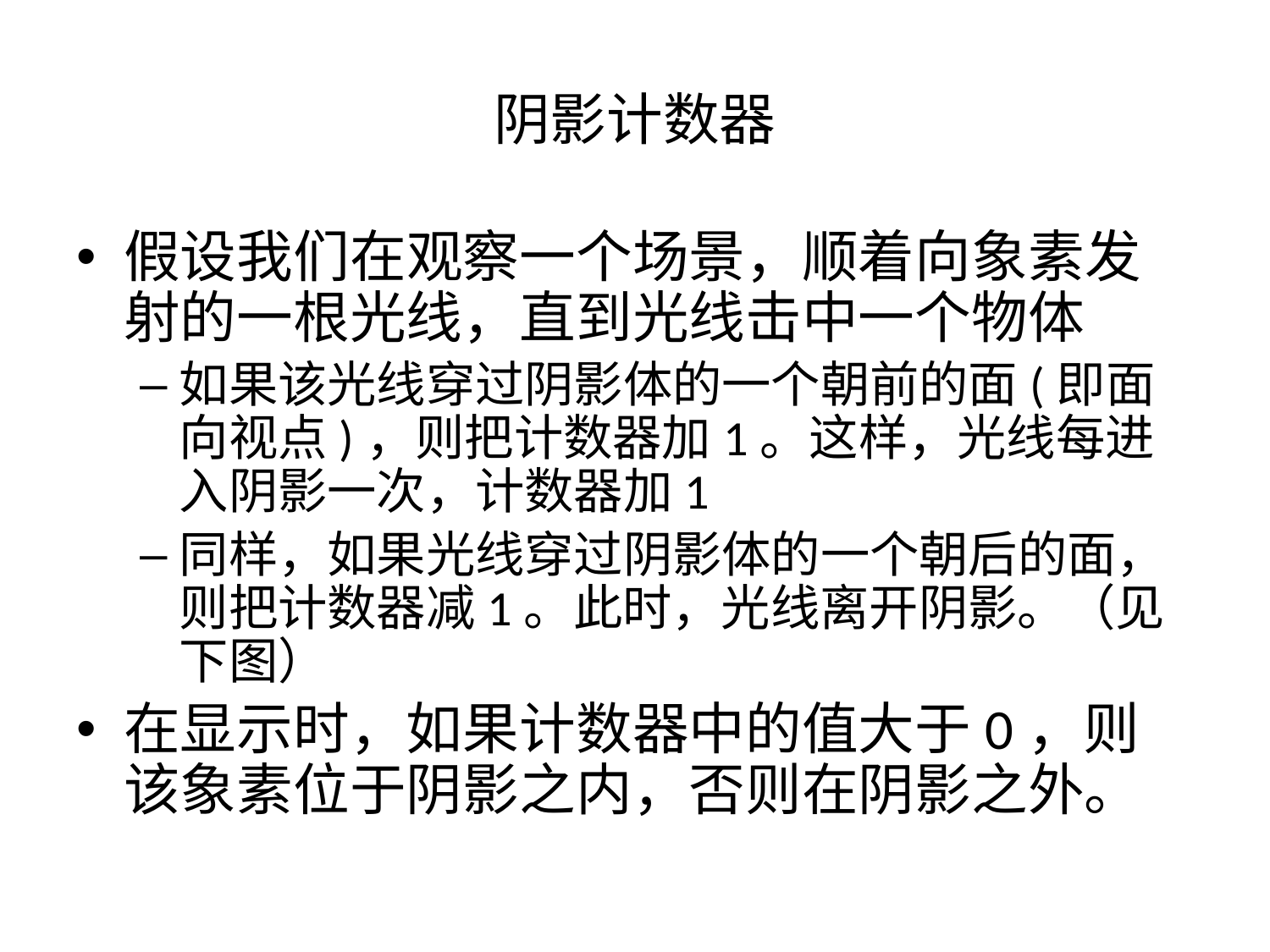

# 阴影计数器
假设我们在观察一个场景，顺着向象素发射的一根光线，直到光线击中一个物体
如果该光线穿过阴影体的一个朝前的面(即面向视点)，则把计数器加1。这样，光线每进入阴影一次，计数器加1
同样，如果光线穿过阴影体的一个朝后的面，则把计数器减1。此时，光线离开阴影。（见下图）
在显示时，如果计数器中的值大于0，则该象素位于阴影之内，否则在阴影之外。